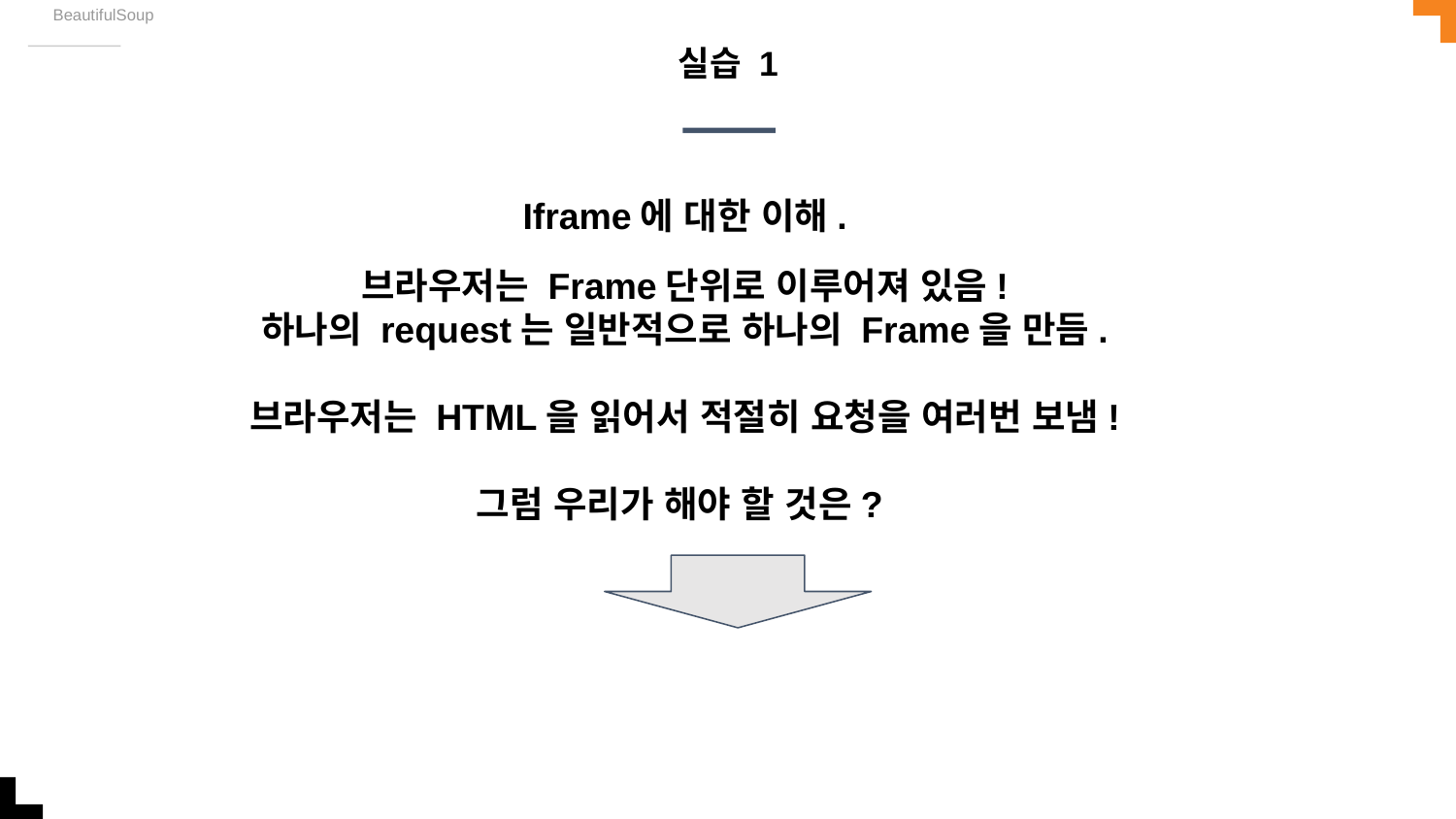

BeautifulSoup

# 실습 1
Iframe에 대한 이해.
브라우저는 Frame단위로 이루어져 있음!
하나의 request는 일반적으로 하나의 Frame을 만듬.

브라우저는 HTML을 읽어서 적절히 요청을 여러번 보냄!

그럼 우리가 해야 할 것은?